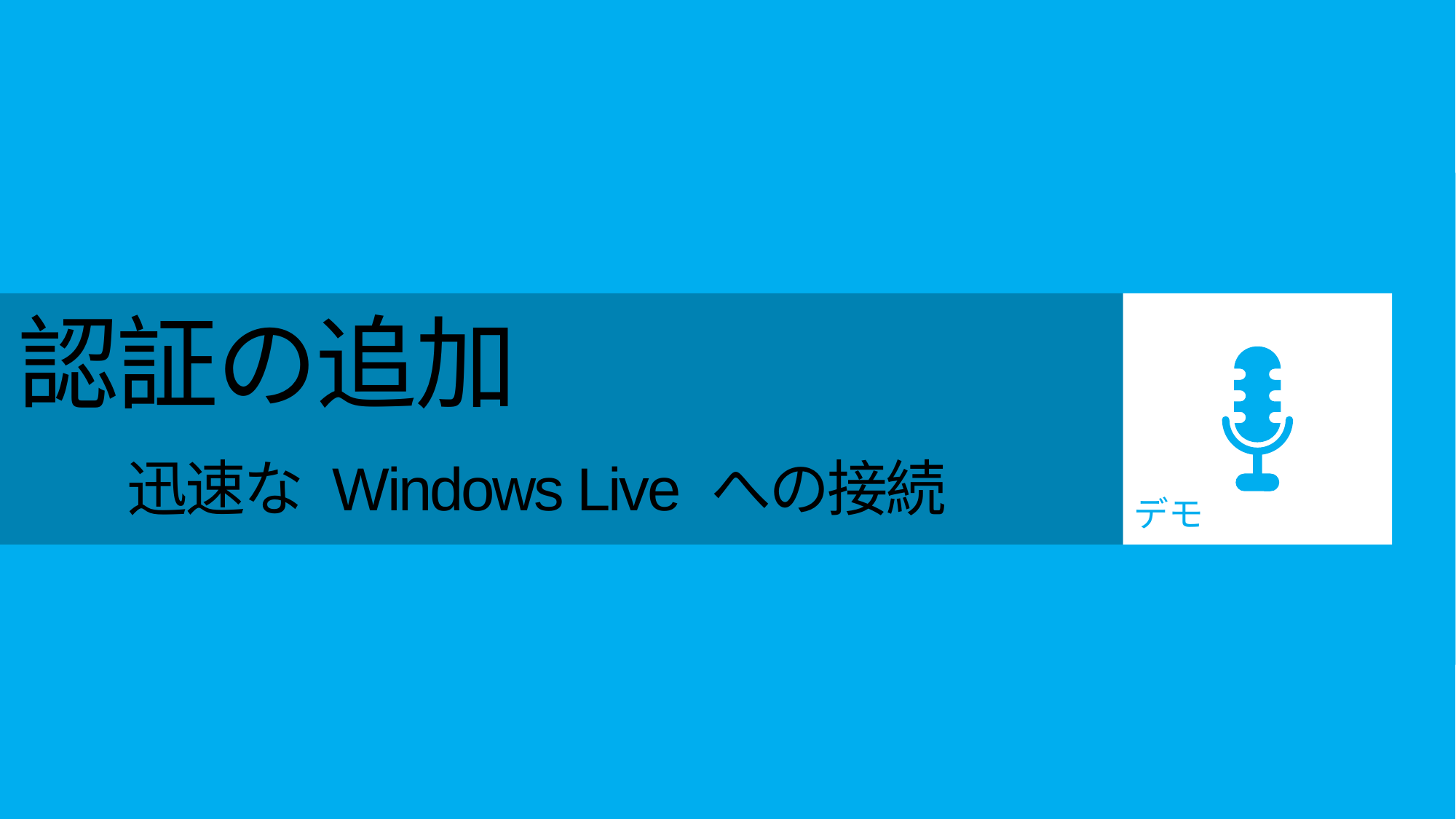

デモ

# 認証の追加 迅速な Windows Live への接続